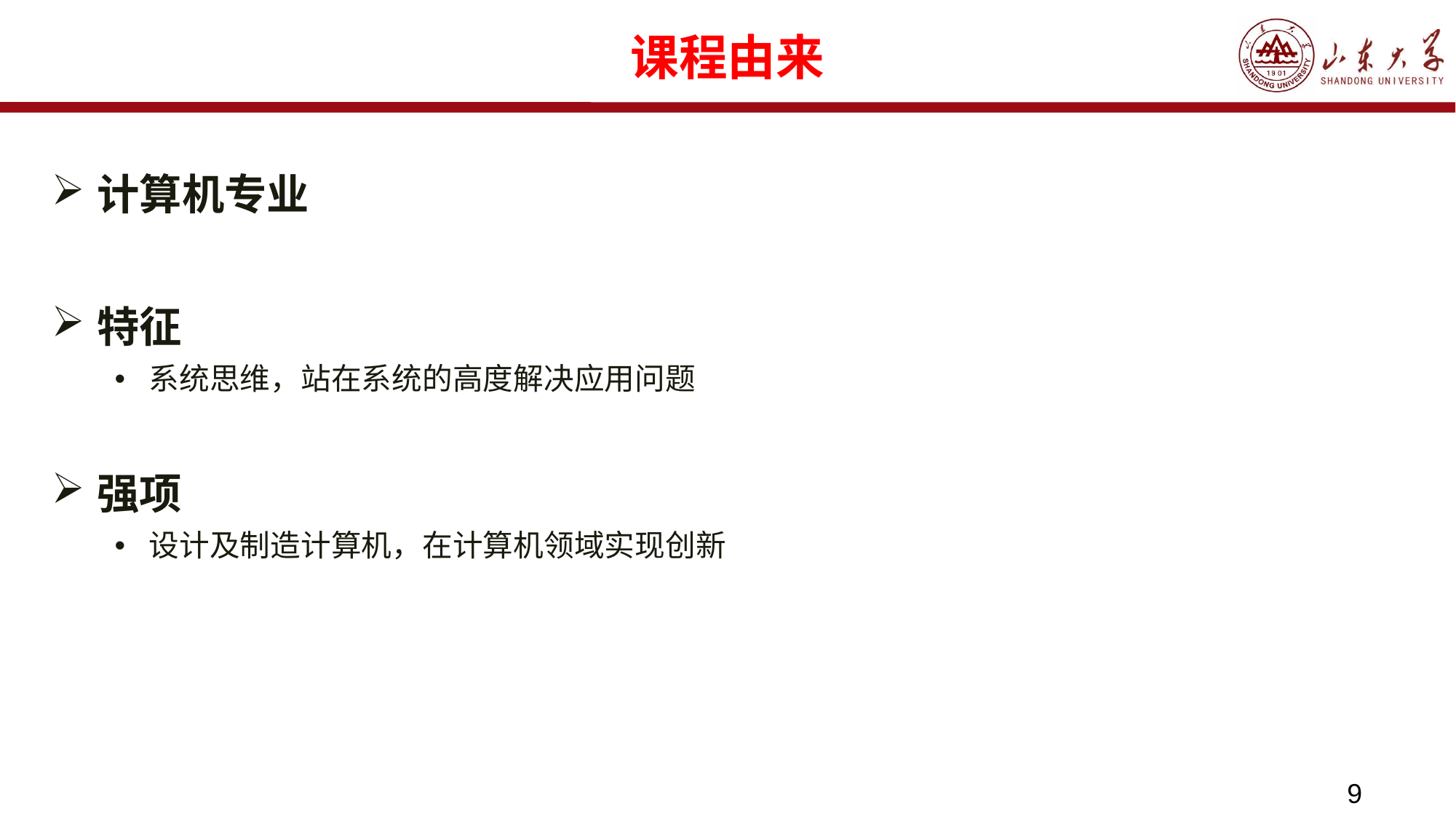

# 课程由来
计算机专业

特征
系统思维，站在系统的高度解决应用问题

强项
设计及制造计算机，在计算机领域实现创新
9